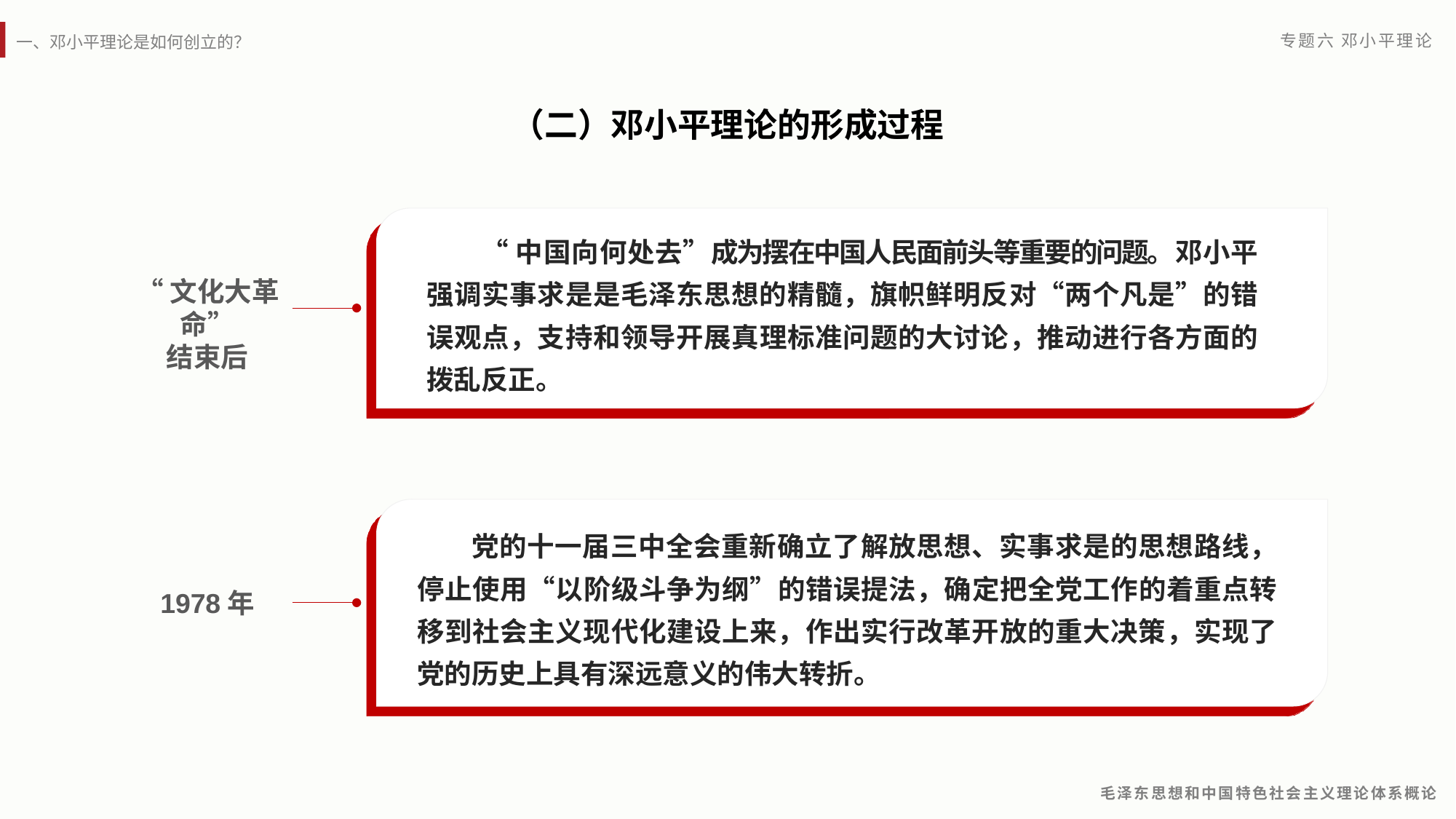

（二）邓小平理论的形成过程

“中国向何处去”成为摆在中国人民面前头等重要的问题。邓小平强调实事求是是毛泽东思想的精髓，旗帜鲜明反对“两个凡是”的错误观点，支持和领导开展真理标准问题的大讨论，推动进行各方面的拨乱反正。
“文化大革命”
结束后

党的十一届三中全会重新确立了解放思想、实事求是的思想路线，停止使用“以阶级斗争为纲”的错误提法，确定把全党工作的着重点转移到社会主义现代化建设上来，作出实行改革开放的重大决策，实现了党的历史上具有深远意义的伟大转折。
1978年